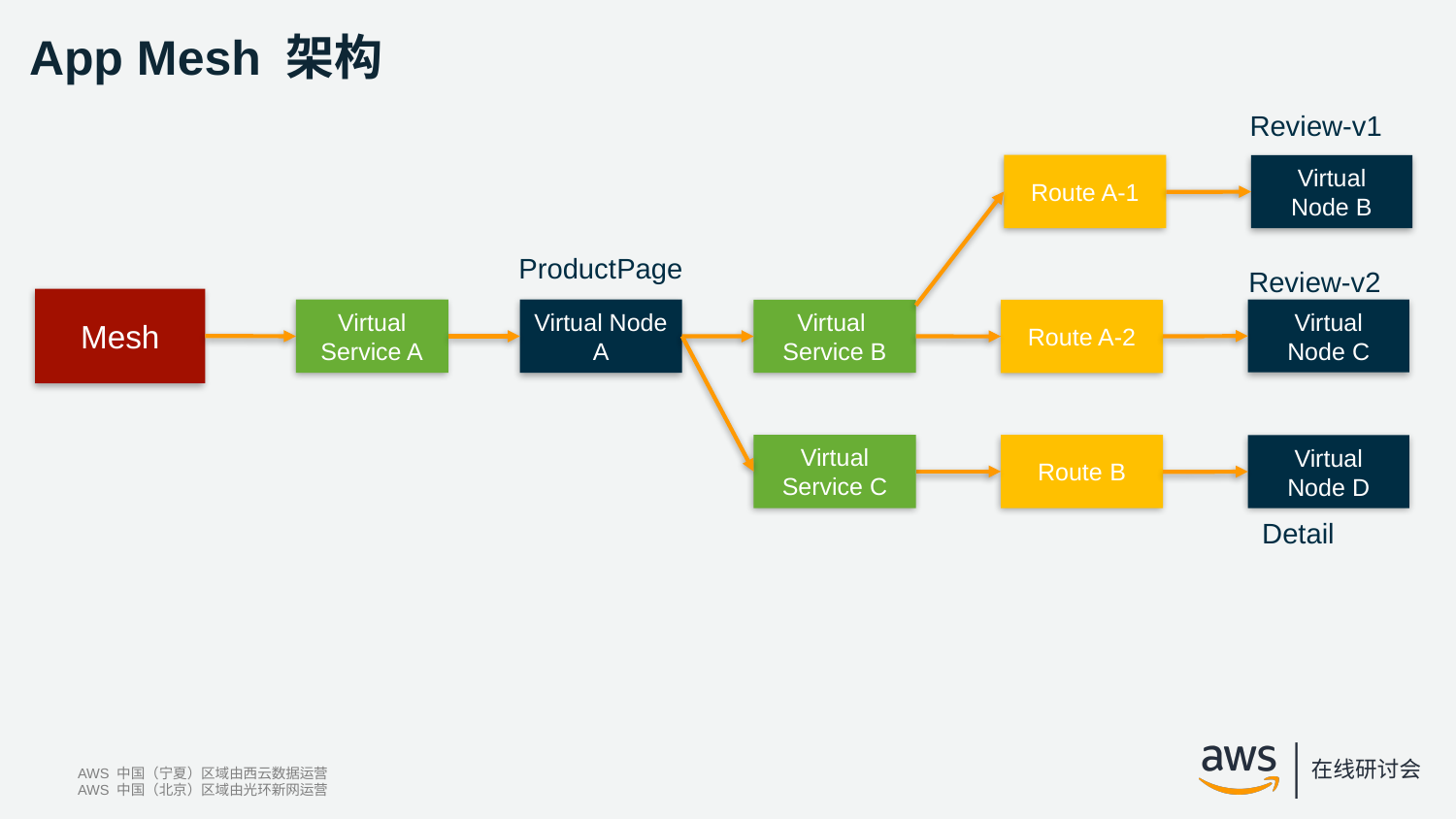

# App Mesh 架构
Review-v1
Route A-1
Virtual Node B
ProductPage
Review-v2
Mesh
Virtual Service A
Virtual Node C
Virtual Node A
Virtual
Service B
Route A-2
Route B
Virtual Service C
Virtual Node D
Detail